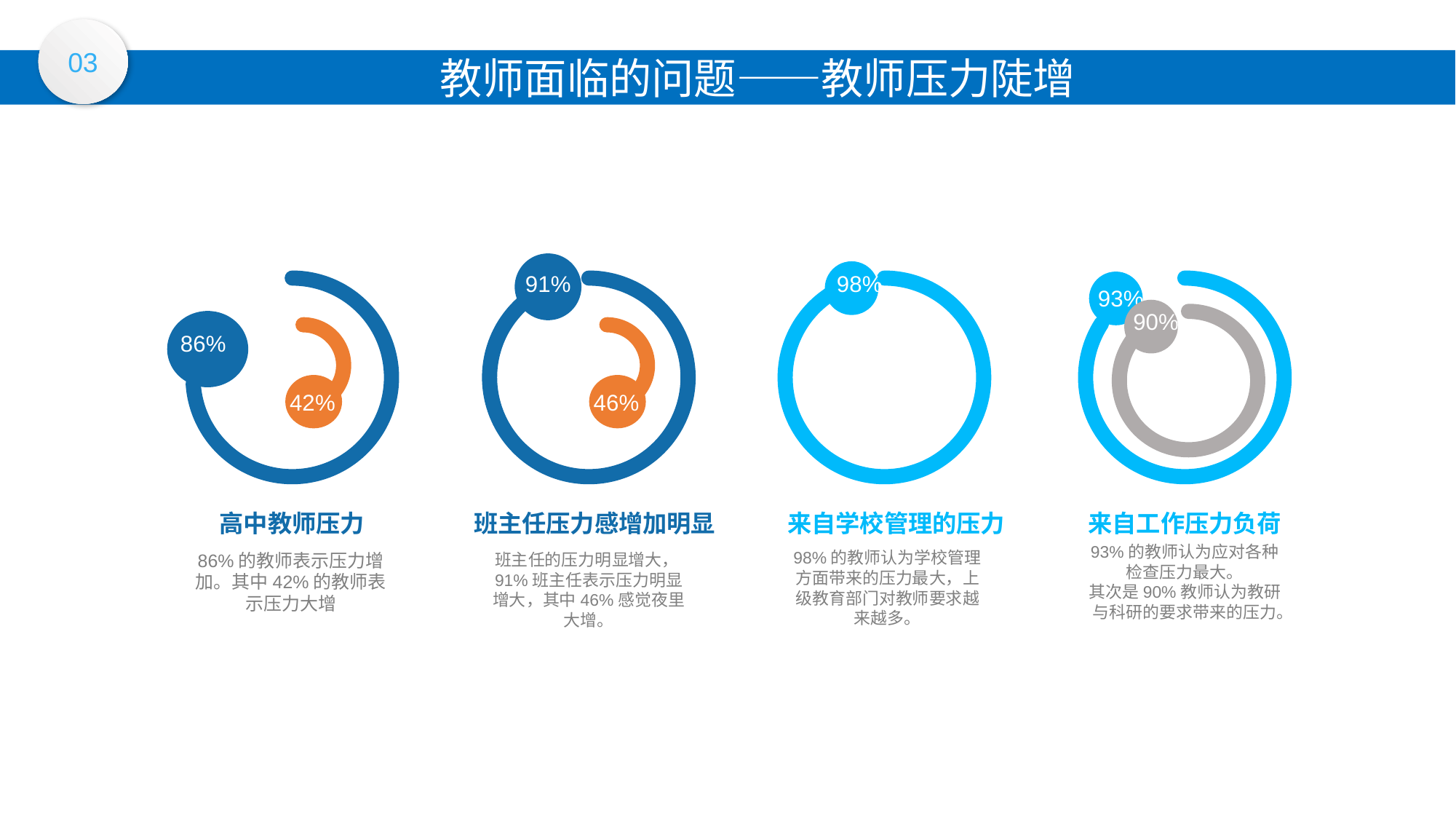

03
教师面临的问题——教师压力陡增

91%

98%

93%

90%

86%

42%

46%
高中教师压力
班主任压力感增加明显
来自学校管理的压力
来自工作压力负荷
93%的教师认为应对各种检查压力最大。
其次是90%教师认为教研与科研的要求带来的压力。
98%的教师认为学校管理方面带来的压力最大，上级教育部门对教师要求越来越多。
86%的教师表示压力增加。其中42%的教师表示压力大增
班主任的压力明显增大，91%班主任表示压力明显增大，其中46%感觉夜里大增。